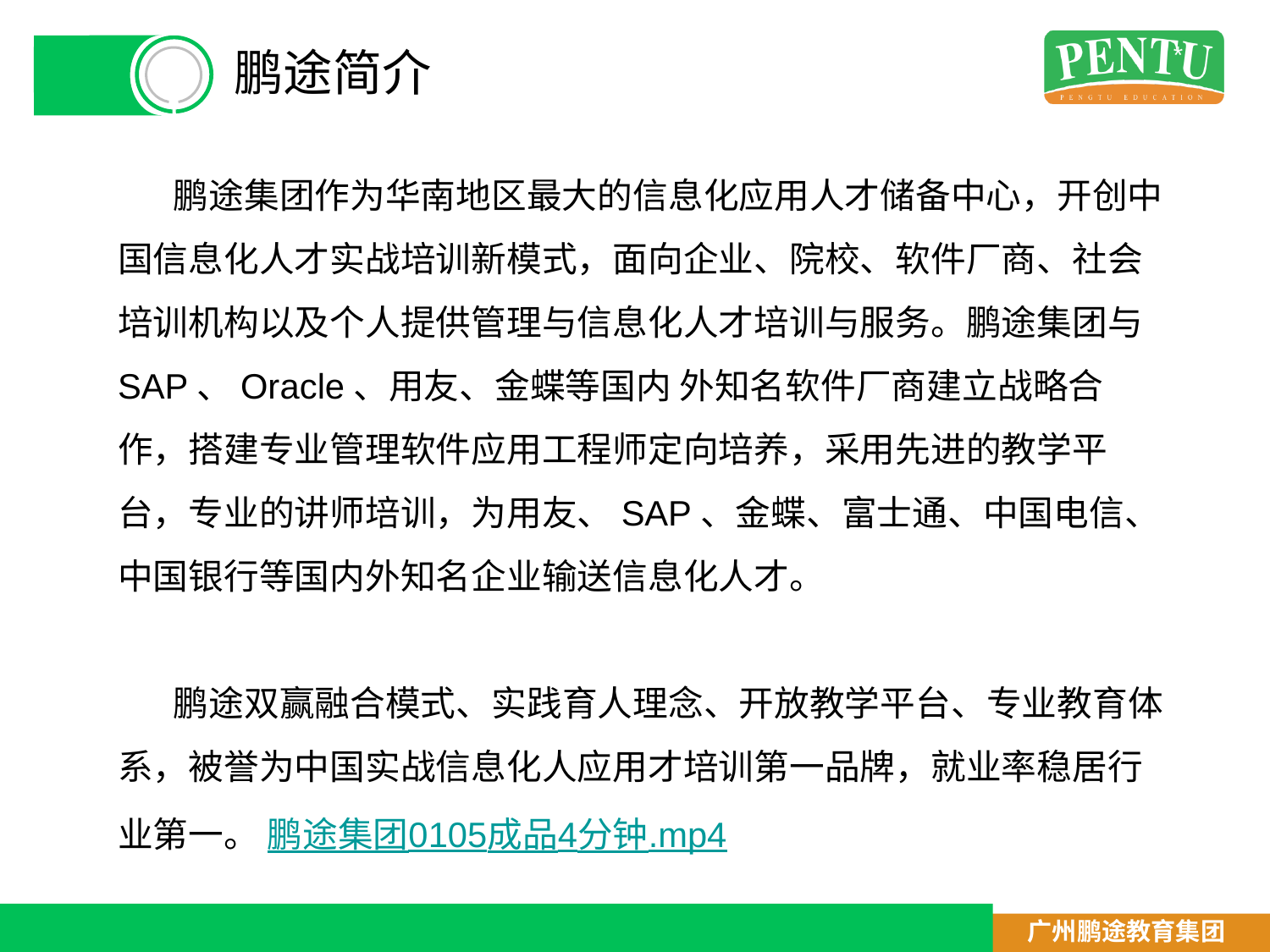

*
# 鹏途简介
鹏途简
      鹏途集团作为华南地区最大的信息化应用人才储备中心，开创中国信息化人才实战培训新模式，面向企业、院校、软件厂商、社会培训机构以及个人提供管理与信息化人才培训与服务。鹏途集团与SAP、Oracle、用友、金蝶等国内 外知名软件厂商建立战略合作，搭建专业管理软件应用工程师定向培养，采用先进的教学平台，专业的讲师培训，为用友、SAP、金蝶、富士通、中国电信、中国银行等国内外知名企业输送信息化人才。

      鹏途双赢融合模式、实践育人理念、开放教学平台、专业教育体系，被誉为中国实战信息化人应用才培训第一品牌，就业率稳居行业第一。 鹏途集团0105成品4分钟.mp4